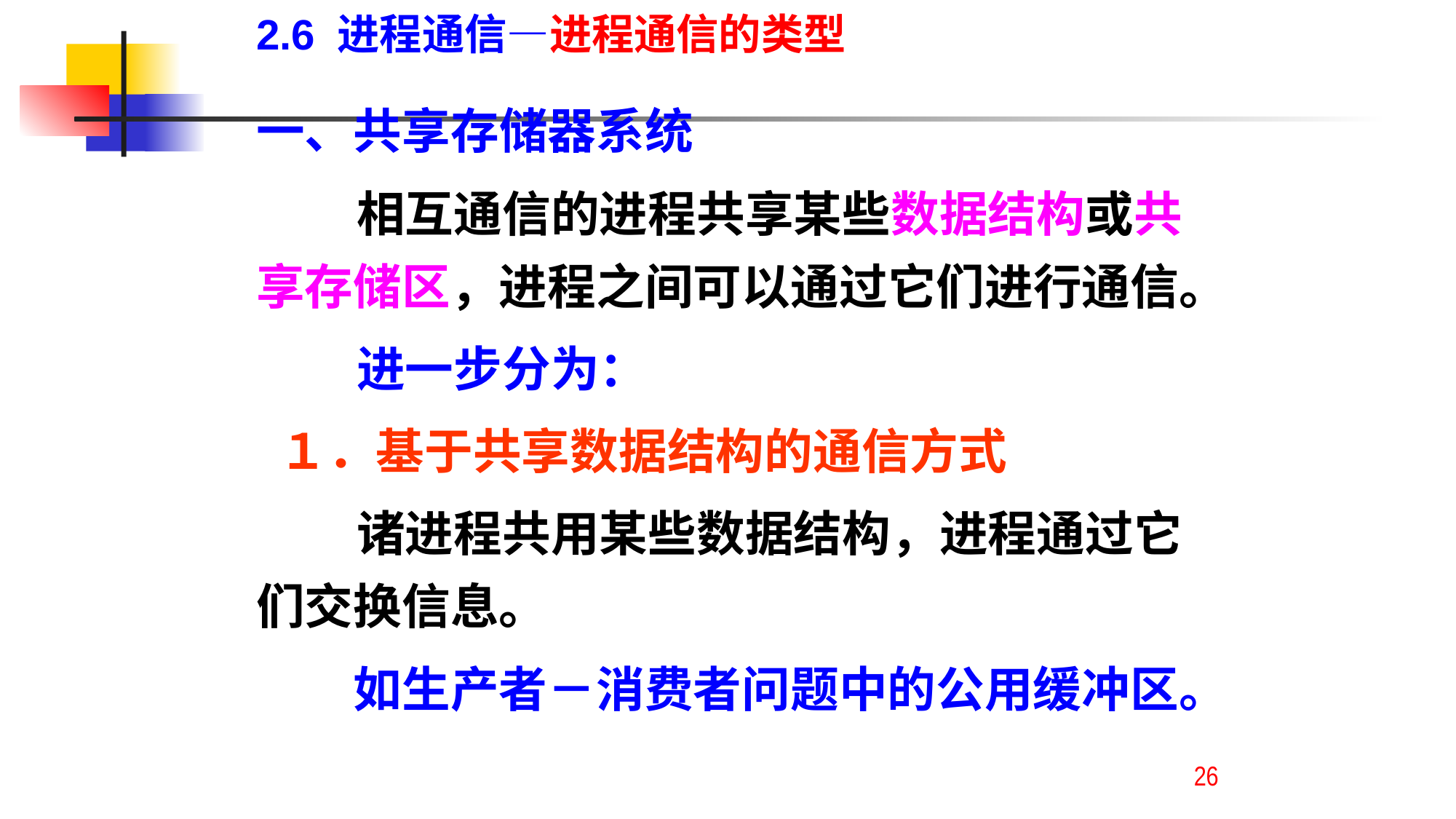

2.6 进程通信—进程通信的类型
一、共享存储器系统
        相互通信的进程共享某些数据结构或共享存储区，进程之间可以通过它们进行通信。
        进一步分为：
 １．基于共享数据结构的通信方式
        诸进程共用某些数据结构，进程通过它们交换信息。
　　如生产者－消费者问题中的公用缓冲区。
26